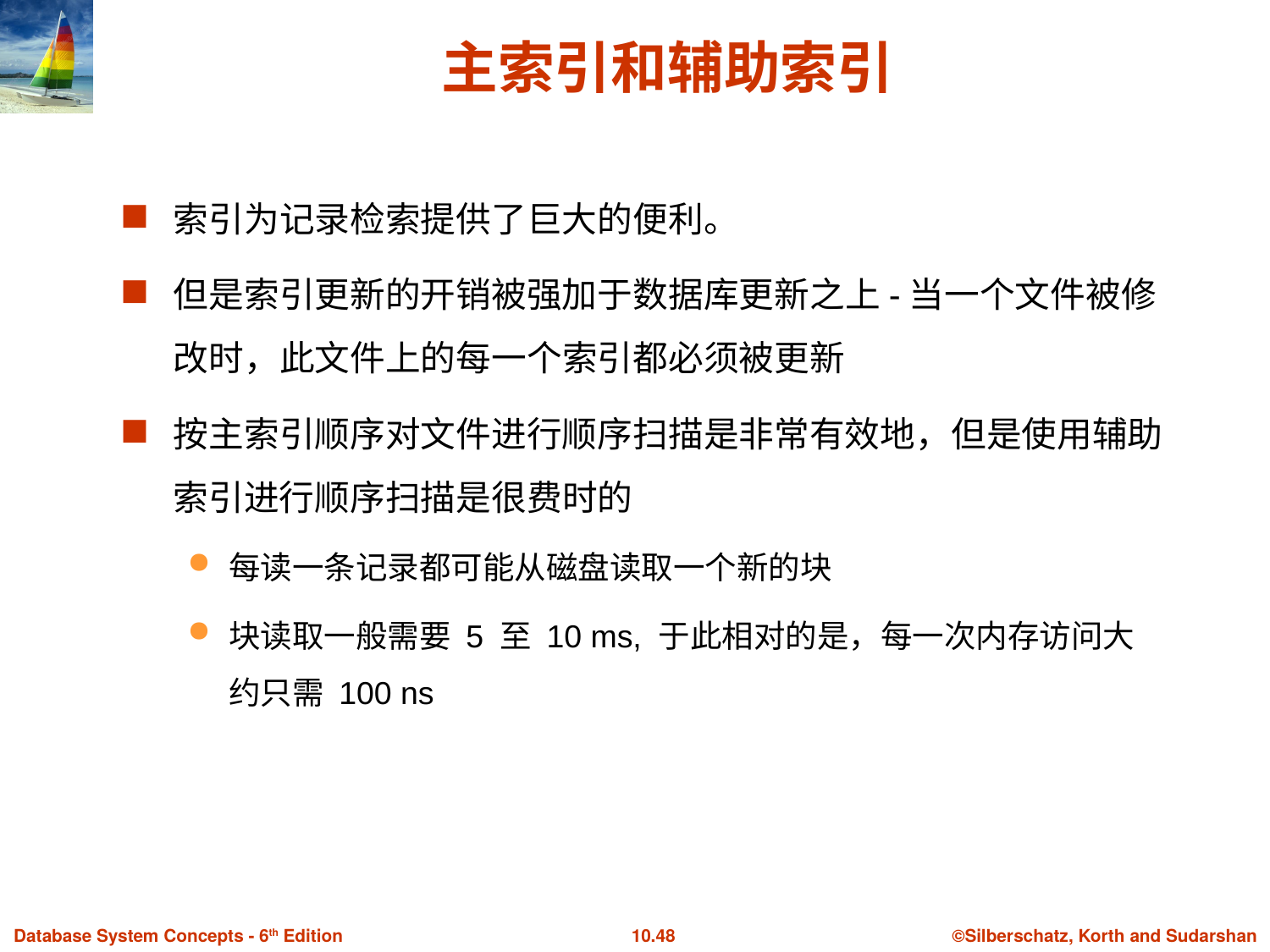

主索引和辅助索引
索引为记录检索提供了巨大的便利。
但是索引更新的开销被强加于数据库更新之上-当一个文件被修改时，此文件上的每一个索引都必须被更新
按主索引顺序对文件进行顺序扫描是非常有效地，但是使用辅助索引进行顺序扫描是很费时的
每读一条记录都可能从磁盘读取一个新的块
块读取一般需要 5 至 10 ms, 于此相对的是，每一次内存访问大约只需 100 ns